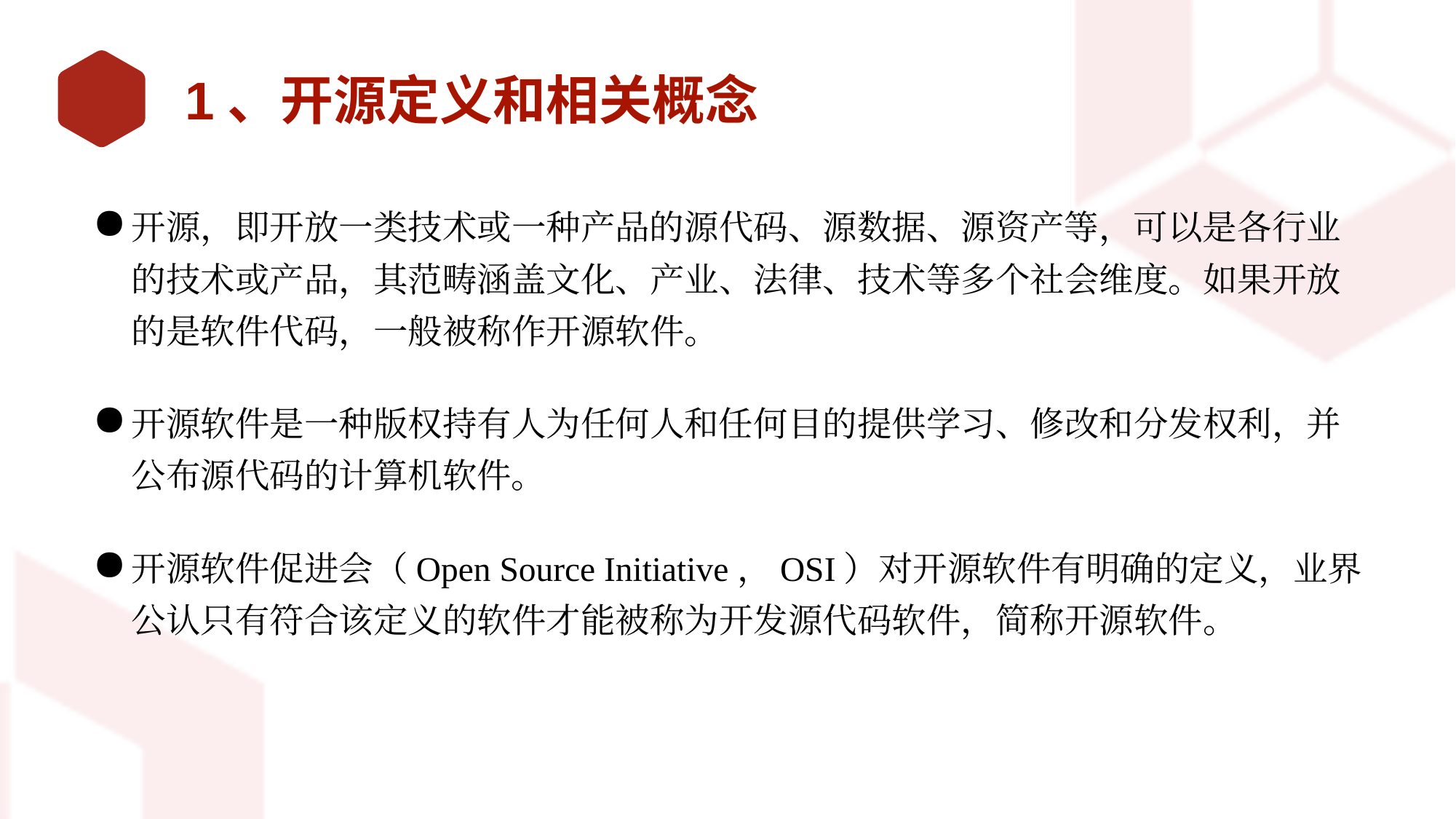

# 1、开源定义和相关概念
开源，即开放一类技术或一种产品的源代码、源数据、源资产等，可以是各行业的技术或产品，其范畴涵盖文化、产业、法律、技术等多个社会维度。如果开放的是软件代码，一般被称作开源软件。
开源软件是一种版权持有人为任何人和任何目的提供学习、修改和分发权利，并公布源代码的计算机软件。
开源软件促进会（Open Source Initiative，OSI）对开源软件有明确的定义，业界公认只有符合该定义的软件才能被称为开发源代码软件，简称开源软件。